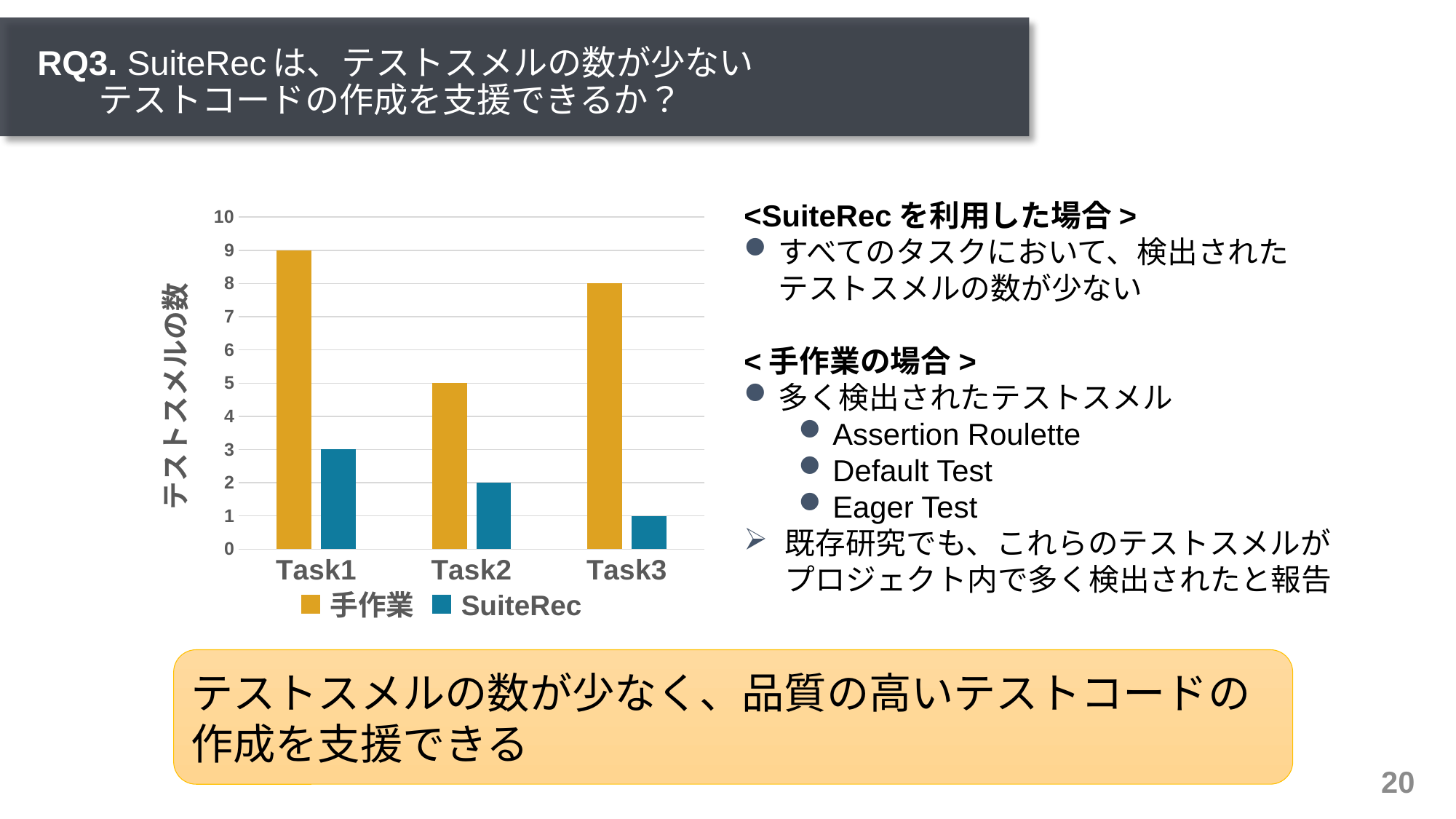

# RQ3. SuiteRecは、テストスメルの数が少ない テストコードの作成を支援できるか？
<SuiteRecを利用した場合>
すべてのタスクにおいて、検出された
テストスメルの数が少ない

<手作業の場合>
多く検出されたテストスメル
Assertion Roulette
Default Test
Eager Test
既存研究でも、これらのテストスメルが
プロジェクト内で多く検出されたと報告

### Chart

| Category | Manual | Tool |
|---|---|---|
| Task1 | 9.0 | 3.0 |
| Task2 | 5.0 | 2.0 |
| Task3 | 8.0 | 1.0 |
手作業
SuiteRec

テストスメルの数が少なく、品質の高いテストコードの作成を支援できる